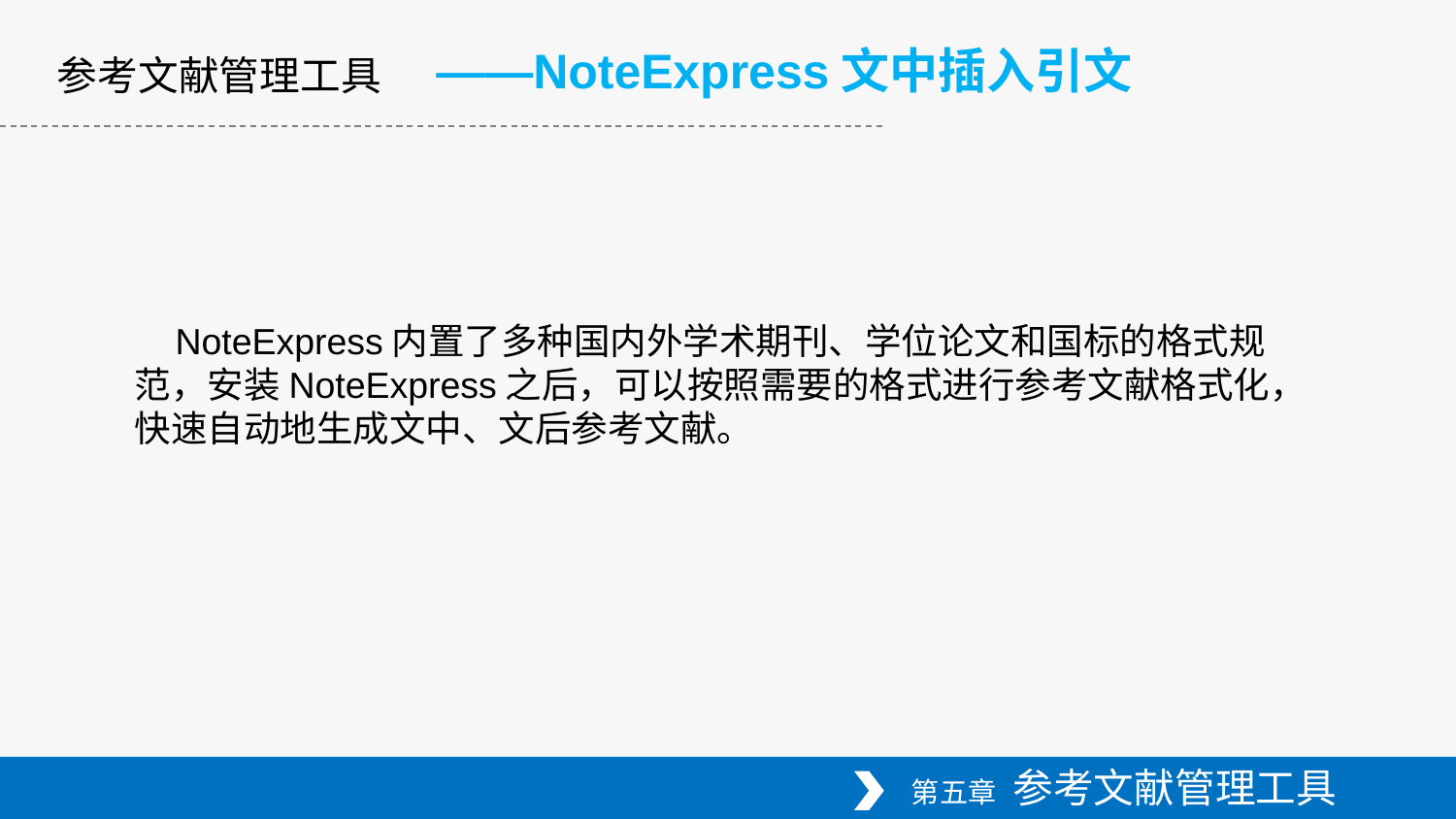

——NoteExpress文中插入引文
参考文献管理工具

    NoteExpress内置了多种国内外学术期刊、学位论文和国标的格式规范，安装NoteExpress之后，可以按照需要的格式进行参考文献格式化，快速自动地生成文中、文后参考文献。